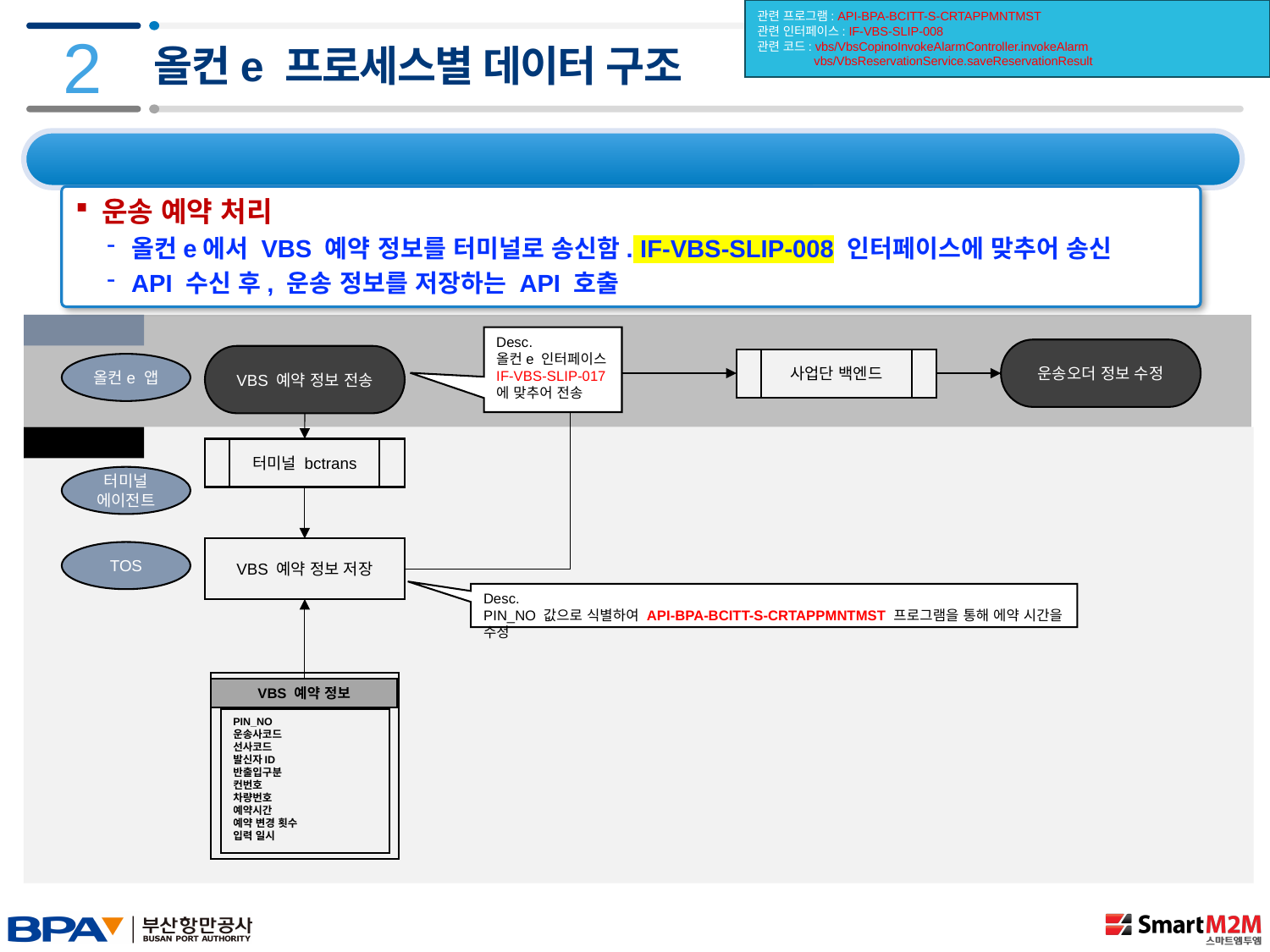

관련 프로그램: API-BPA-BCITT-S-CRTAPPMNTMST
관련 인터페이스: IF-VBS-SLIP-008
관련 코드: vbs/VbsCopinoInvokeAlarmController.invokeAlarm
  vbs/VbsReservationService.saveReservationResult
2
올컨e 프로세스별 데이터 구조
2.4 데이터 구조 및 프로세스 – 6) VBS 예약
운송 예약 처리
올컨e에서 VBS 예약 정보를 터미널로 송신함. IF-VBS-SLIP-008 인터페이스에 맞추어 송신
API 수신 후, 운송 정보를 저장하는 API 호출
사업단 IDC

Desc.
올컨e 인터페이스 IF-VBS-SLIP-017
에 맞추어 전송
운송오더 정보 수정
VBS 예약 정보 전송
사업단 백엔드
올컨e 앱

터미널 IDC
터미널 bctrans
터미널 에이전트
VBS 예약 정보 저장
TOS
Desc.
PIN_NO 값으로 식별하여 API-BPA-BCITT-S-CRTAPPMNTMST 프로그램을 통해 에약 시간을 수정

VBS 예약 정보
PIN_NO
운송사코드
선사코드
발신자ID
반출입구분
컨번호
차량번호
예약시간
예약 변경 횟수
입력 일시